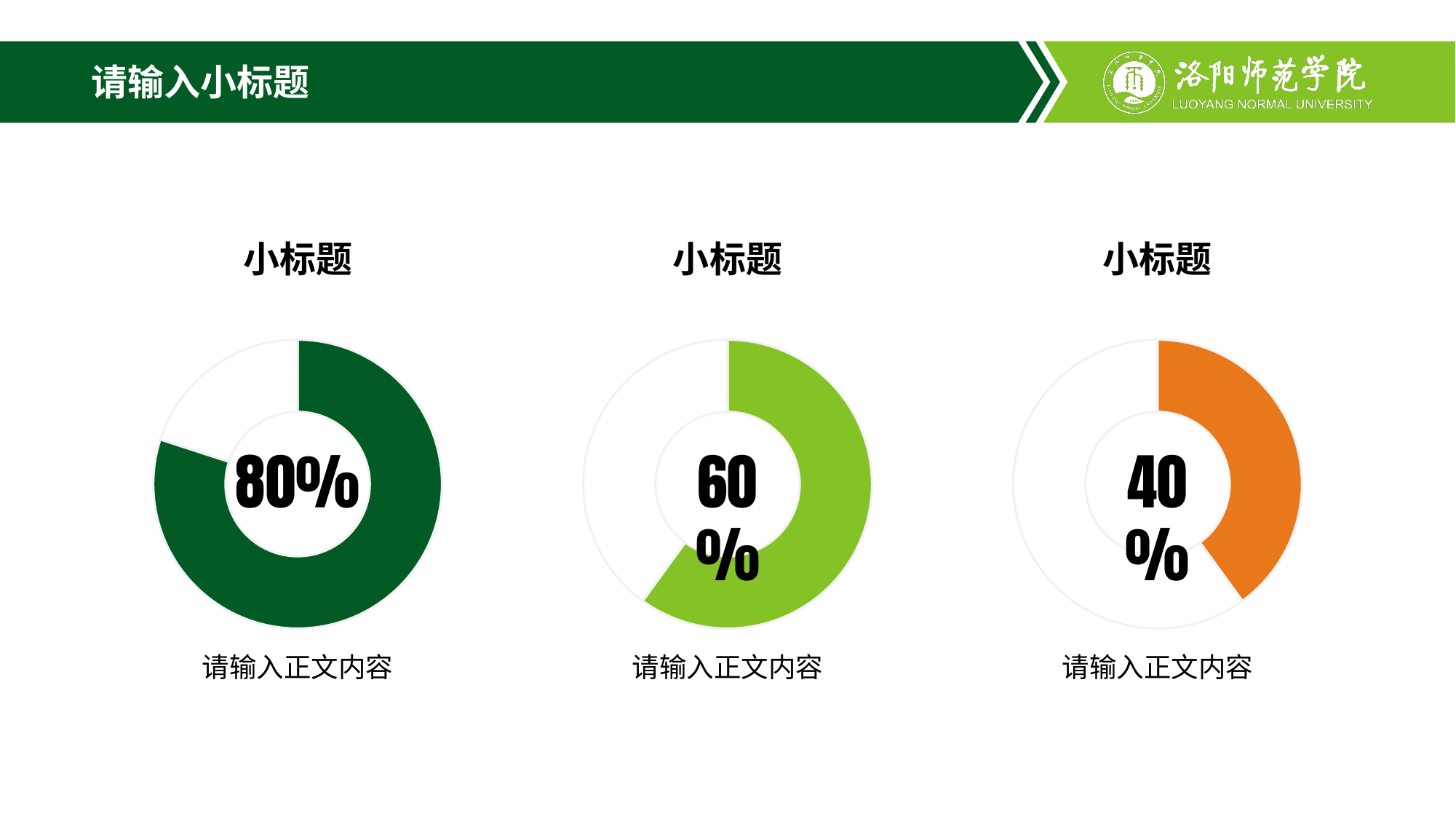

# 请输入小标题
小标题

### Chart

| Category | 销售额 |
|---|---|
| 第一季度 | 8.0 |
| 第二季度 | 2.0 |
80%
小标题

### Chart

| Category | 销售额 |
|---|---|
| 第一季度 | 6.0 |
| 第二季度 | 4.0 |
60%
小标题

### Chart

| Category | 销售额 |
|---|---|
| 第一季度 | 4.0 |
| 第二季度 | 6.0 |
40%
请输入正文内容
请输入正文内容
请输入正文内容